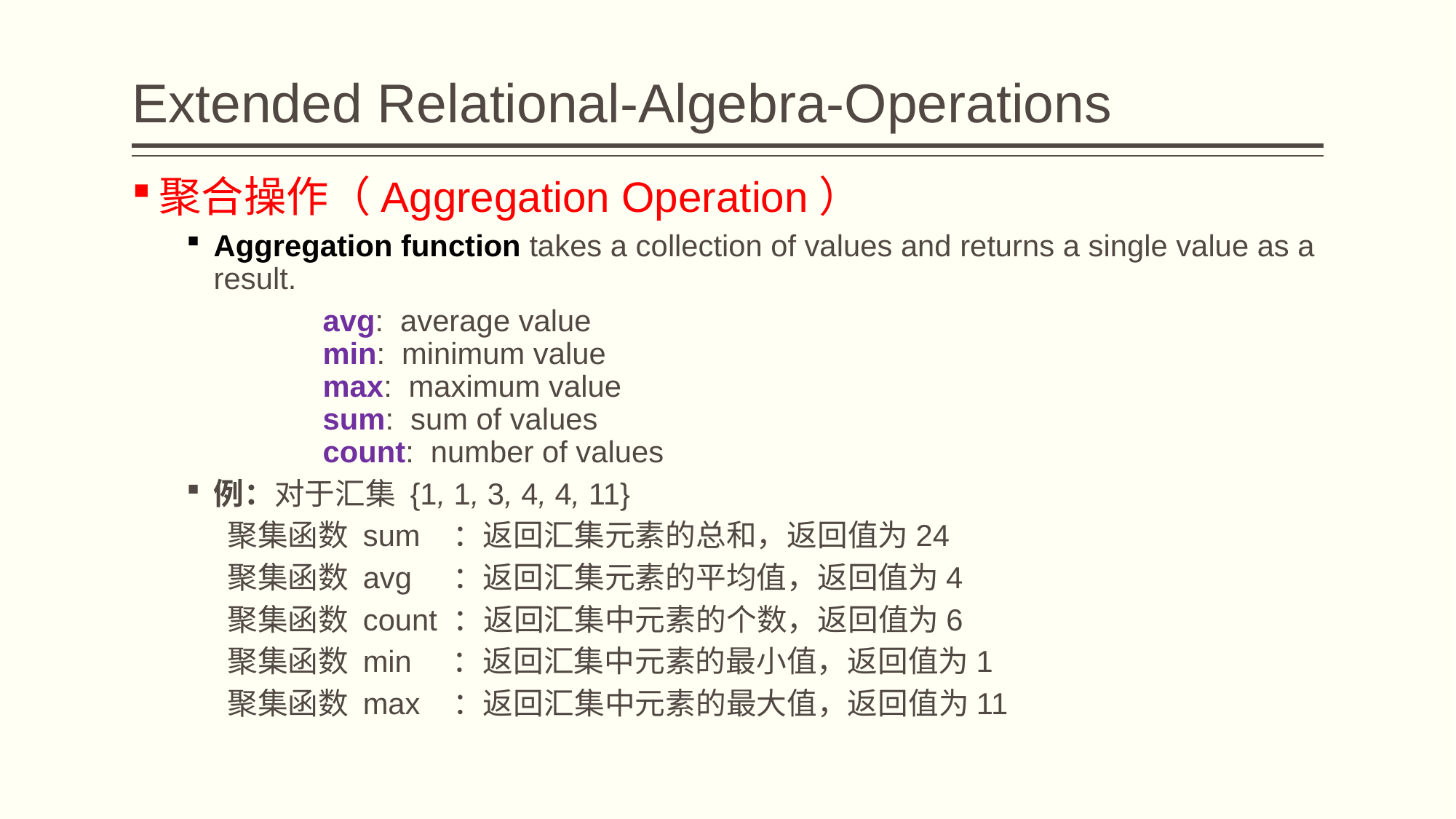

# Extended Relational-Algebra-Operations
聚合操作（Aggregation Operation）
Aggregation function takes a collection of values and returns a single value as a result.
		avg:  average value
	min:  minimum value
	max:  maximum value
	sum:  sum of values
	count:  number of values
例：对于汇集 {1, 1, 3, 4, 4, 11}
     聚集函数 sum   ：返回汇集元素的总和，返回值为24
     聚集函数 avg    ：返回汇集元素的平均值，返回值为4
     聚集函数 count ：返回汇集中元素的个数，返回值为6
     聚集函数 min    ：返回汇集中元素的最小值，返回值为1
     聚集函数 max   ：返回汇集中元素的最大值，返回值为11